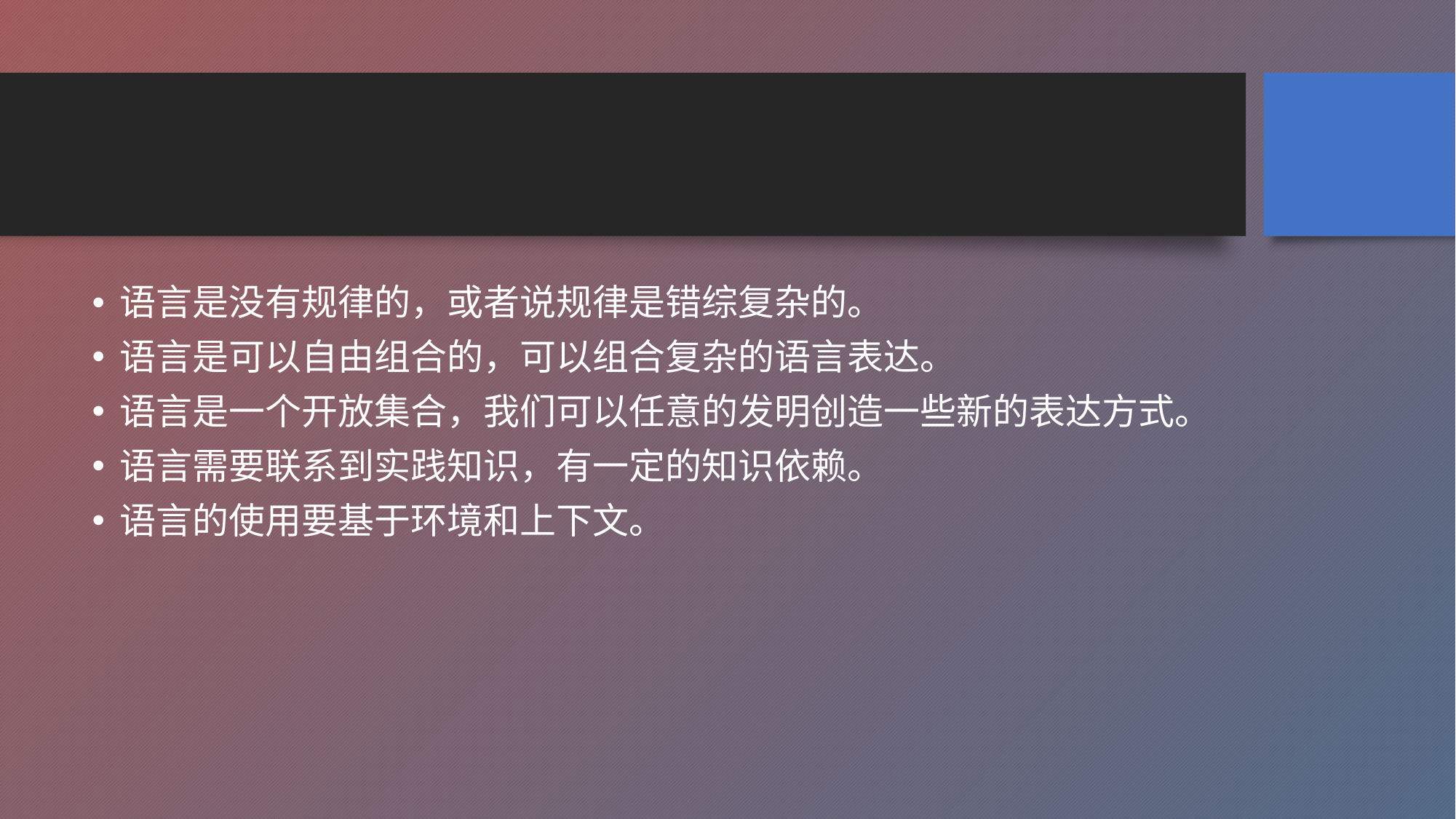

#
语言是没有规律的，或者说规律是错综复杂的。
语言是可以自由组合的，可以组合复杂的语言表达。
语言是一个开放集合，我们可以任意的发明创造一些新的表达方式。
语言需要联系到实践知识，有一定的知识依赖。
语言的使用要基于环境和上下文。